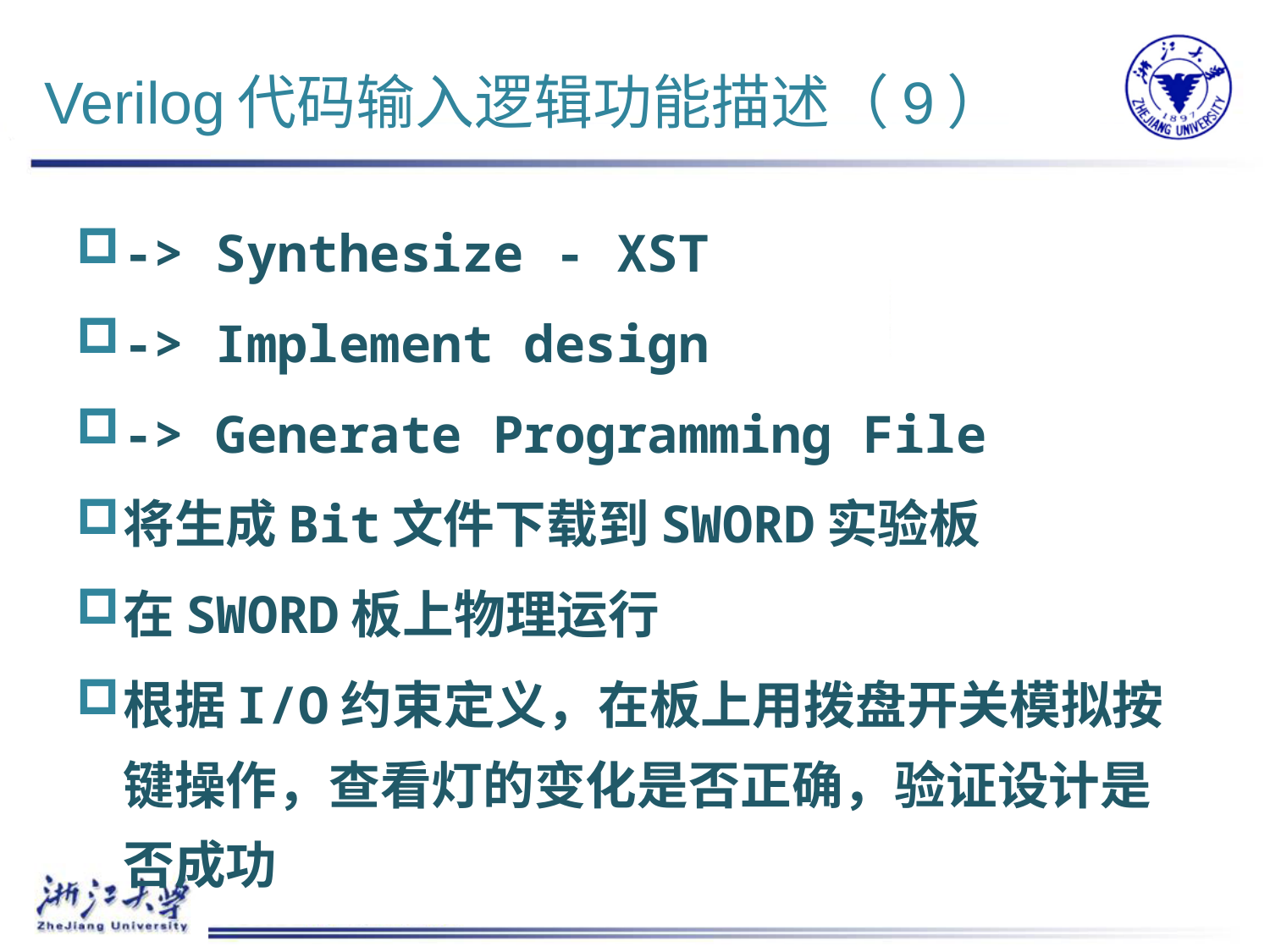

# Verilog代码输入逻辑功能描述（9）
-> Synthesize - XST
-> Implement design
-> Generate Programming File
将生成Bit文件下载到SWORD实验板
在SWORD板上物理运行
根据I/O约束定义，在板上用拨盘开关模拟按键操作，查看灯的变化是否正确，验证设计是否成功